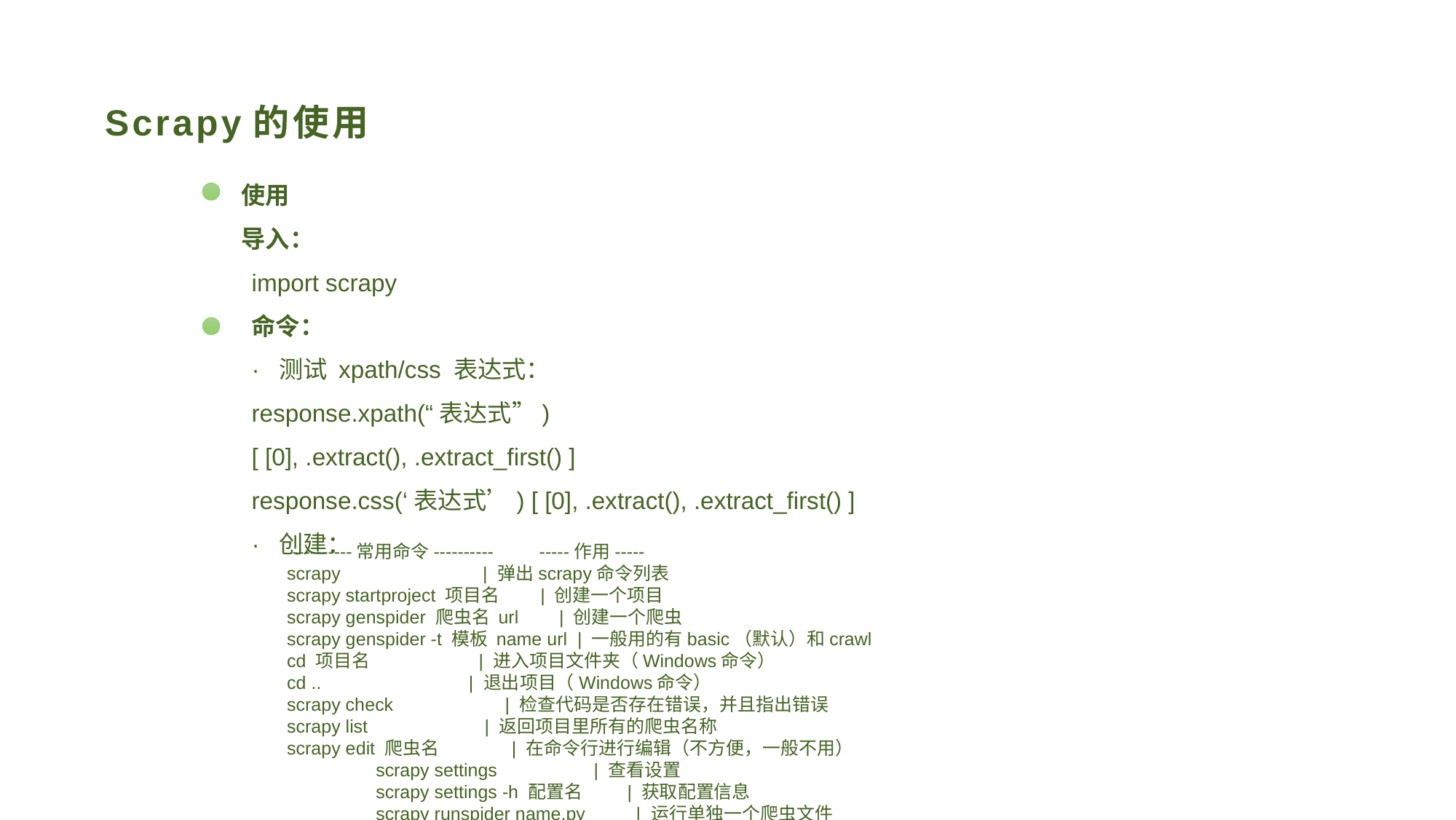

# Scrapy的使用
         使用
         导入：
import scrapy
命令：
·  测试 xpath/css 表达式：
response.xpath(“表达式”) [ [0], .extract(), .extract_first() ]
response.css(‘表达式’) [ [0], .extract(), .extract_first() ]
·  创建：

     ----------常用命令----------         -----作用-----
    scrapy                            | 弹出scrapy命令列表
    scrapy startproject 项目名         | 创建一个项目
    scrapy genspider 爬虫名 url        | 创建一个爬虫
    scrapy genspider -t 模板 name url  | 一般用的有basic（默认）和crawl
    cd 项目名                          | 进入项目文件夹（Windows命令）
    cd ..                             | 退出项目（Windows命令）
    scrapy check                      | 检查代码是否存在错误，并且指出错误
    scrapy list                       | 返回项目里所有的爬虫名称
    scrapy edit 爬虫名                 | 在命令行进行编辑（不方便，一般不用）
	scrapy settings                   | 查看设置
	scrapy settings -h 配置名          | 获取配置信息
	scrapy runspider name.py          | 运行单独一个爬虫文件
	scrapy shell url                  | 进入交互终端，用于调试爬虫
	scrapy fetch url                  | 请求这个网址并且返回内容
	scrapy view url                   | 直接把收集的内容在浏览器中打开
	scrapy version                    | 查看版本信息
	scrapy crawl 爬虫名 -o file_name   | 运行爬虫，并输出特定文件（文件可不输出）
	scrapy runspider 爬虫名.py         | 运行爬虫文件
	上述命令 --nolog                   | 不显示日志
	上述命令 --headers                 | 返回响应头信息
	上述命令 --no-redirect             | 网址重定向